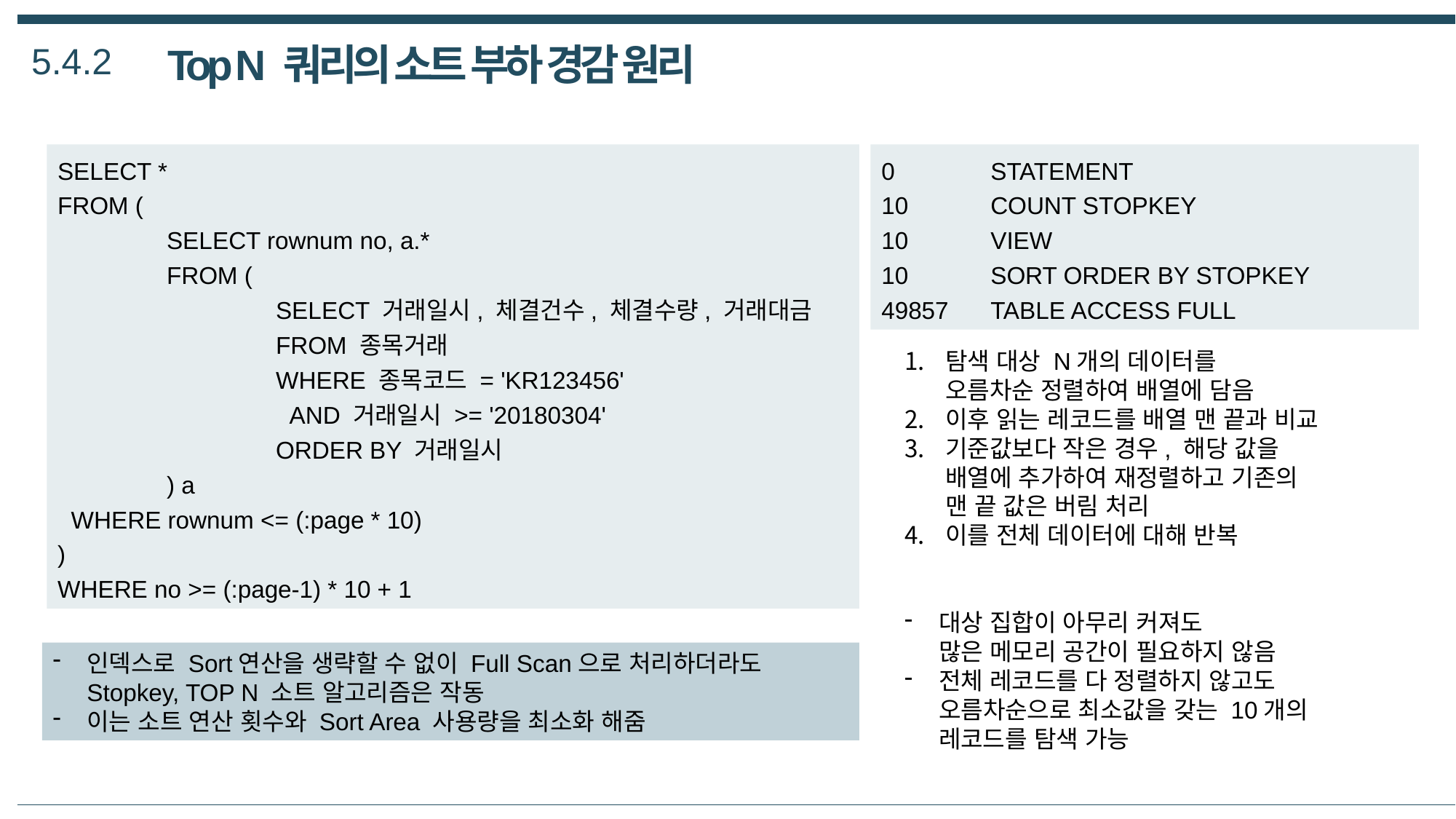

5.4.2
Top N 쿼리의 소트 부하 경감 원리
SELECT *
FROM (
	SELECT rownum no, a.*
	FROM (
		SELECT 거래일시, 체결건수, 체결수량, 거래대금
		FROM 종목거래
		WHERE 종목코드 = 'KR123456'
		  AND 거래일시 >= '20180304'
		ORDER BY 거래일시
	) a
  WHERE rownum <= (:page * 10)
)
WHERE no >= (:page-1) * 10 + 1
0	STATEMENT
10	COUNT STOPKEY
10	VIEW
10	SORT ORDER BY STOPKEY
49857	TABLE ACCESS FULL
탐색 대상 N개의 데이터를
오름차순 정렬하여 배열에 담음
이후 읽는 레코드를 배열 맨 끝과 비교
기준값보다 작은 경우, 해당 값을
배열에 추가하여 재정렬하고 기존의
맨 끝 값은 버림 처리
이를 전체 데이터에 대해 반복

대상 집합이 아무리 커져도
많은 메모리 공간이 필요하지 않음
전체 레코드를 다 정렬하지 않고도
오름차순으로 최소값을 갖는 10개의
레코드를 탐색 가능
인덱스로 Sort연산을 생략할 수 없이 Full Scan으로 처리하더라도
Stopkey, TOP N 소트 알고리즘은 작동
이는 소트 연산 횟수와 Sort Area 사용량을 최소화 해줌